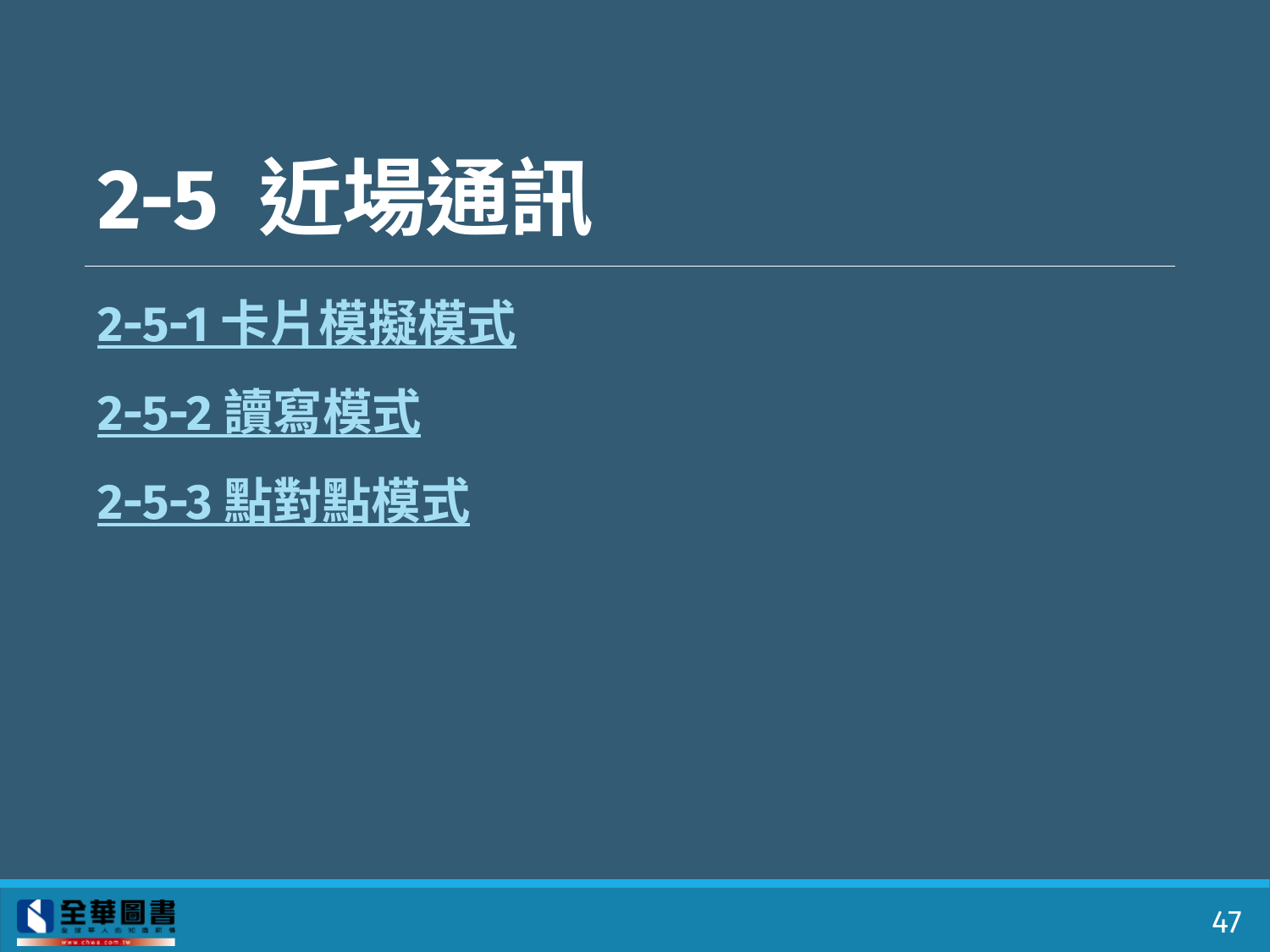

# 2-5 近場通訊
2-5-1 卡片模擬模式
2-5-2 讀寫模式
2-5-3	 點對點模式
47